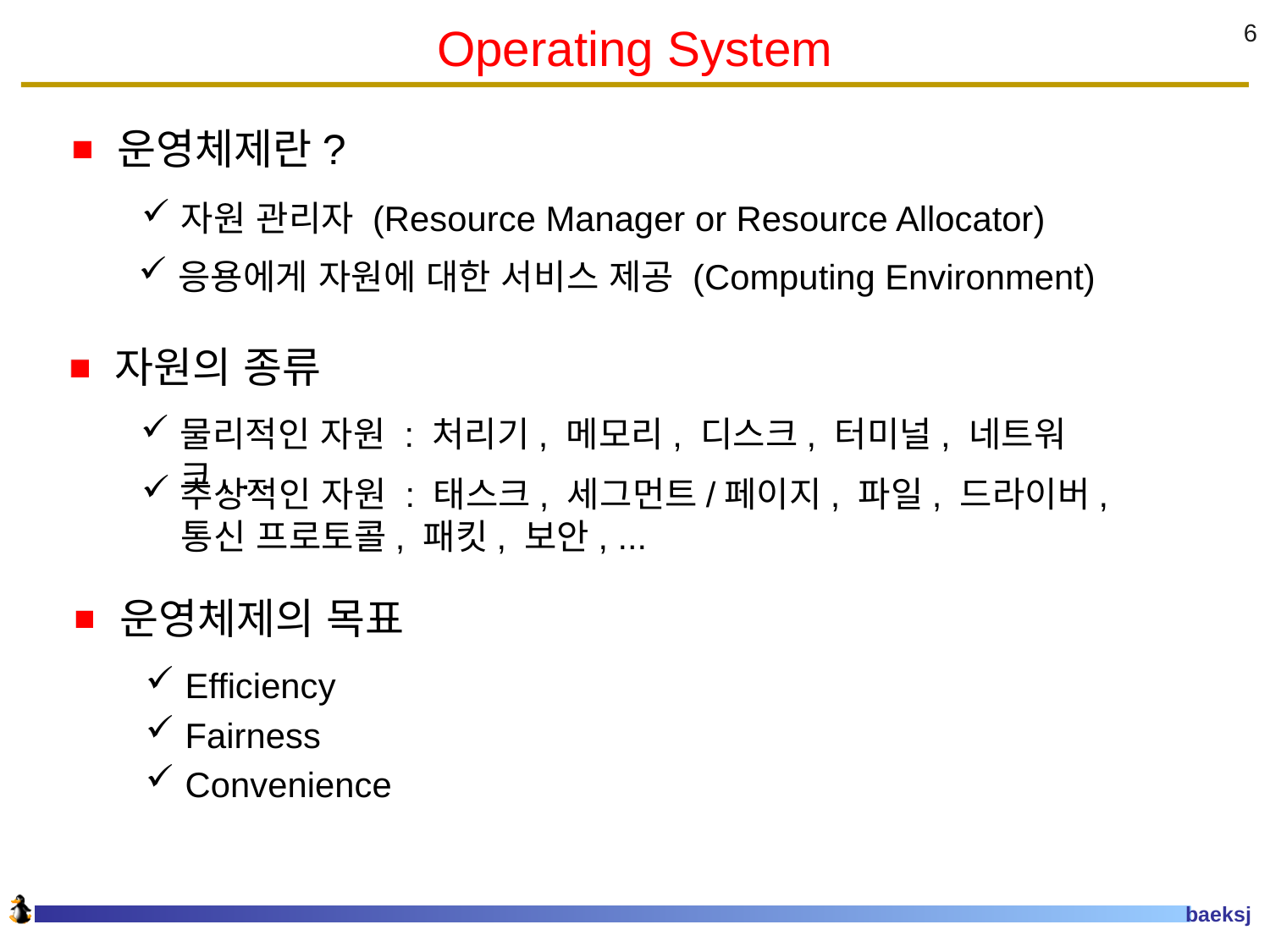

# Operating System
6
운영체제란?
자원 관리자 (Resource Manager or Resource Allocator)
응용에게 자원에 대한 서비스 제공 (Computing Environment)

자원의 종류
물리적인 자원 : 처리기, 메모리, 디스크, 터미널, 네트워크, ...
추상적인 자원 : 태스크, 세그먼트/페이지, 파일, 드라이버, 통신 프로토콜, 패킷, 보안, ...
운영체제의 목표
Efficiency
Fairness
Convenience